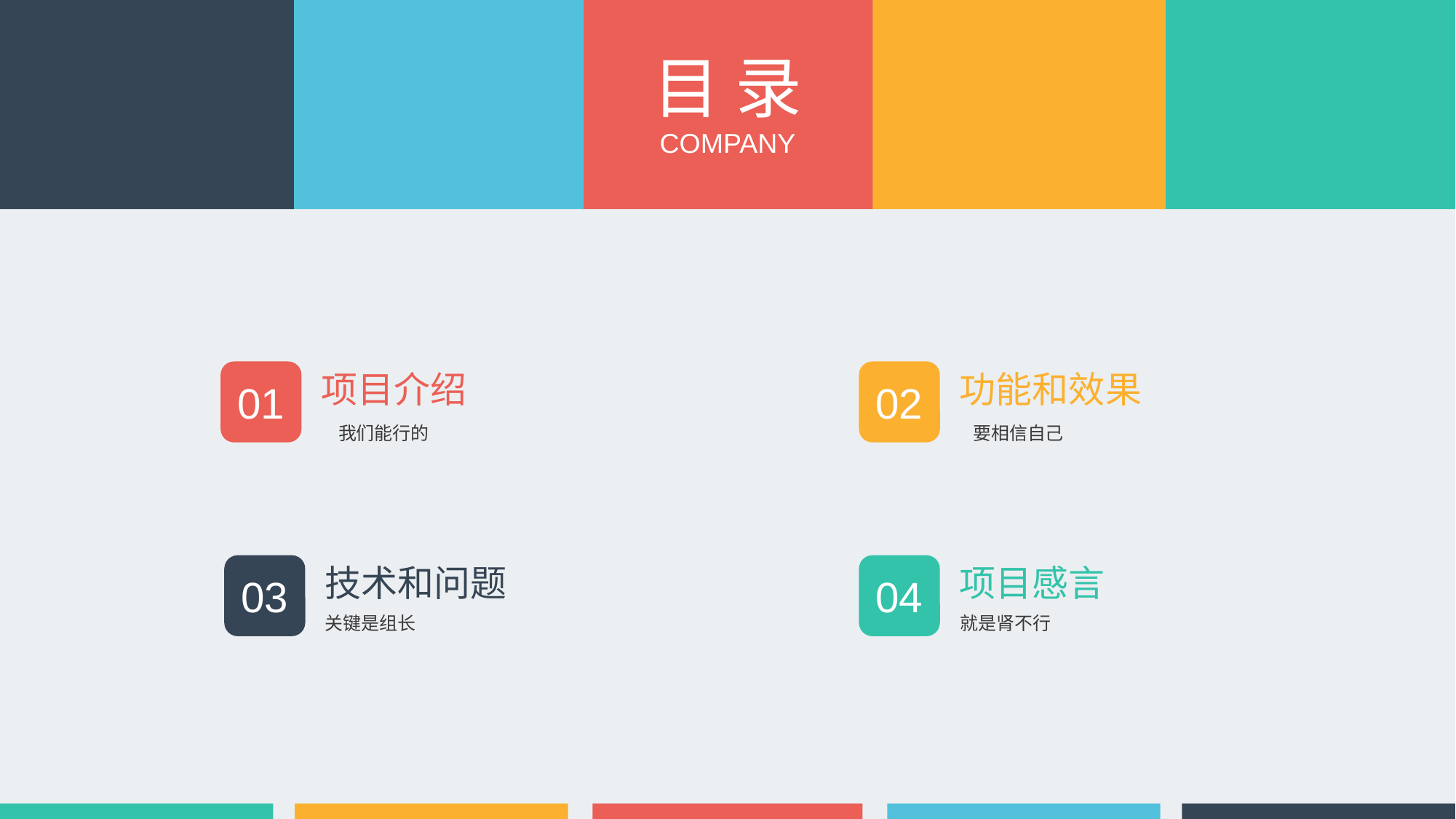

目 录
COMPANY
01
项目介绍

02
功能和效果

我们能行的
03
技术和问题
要相信自己
04
项目感言
就是肾不行
关键是组长